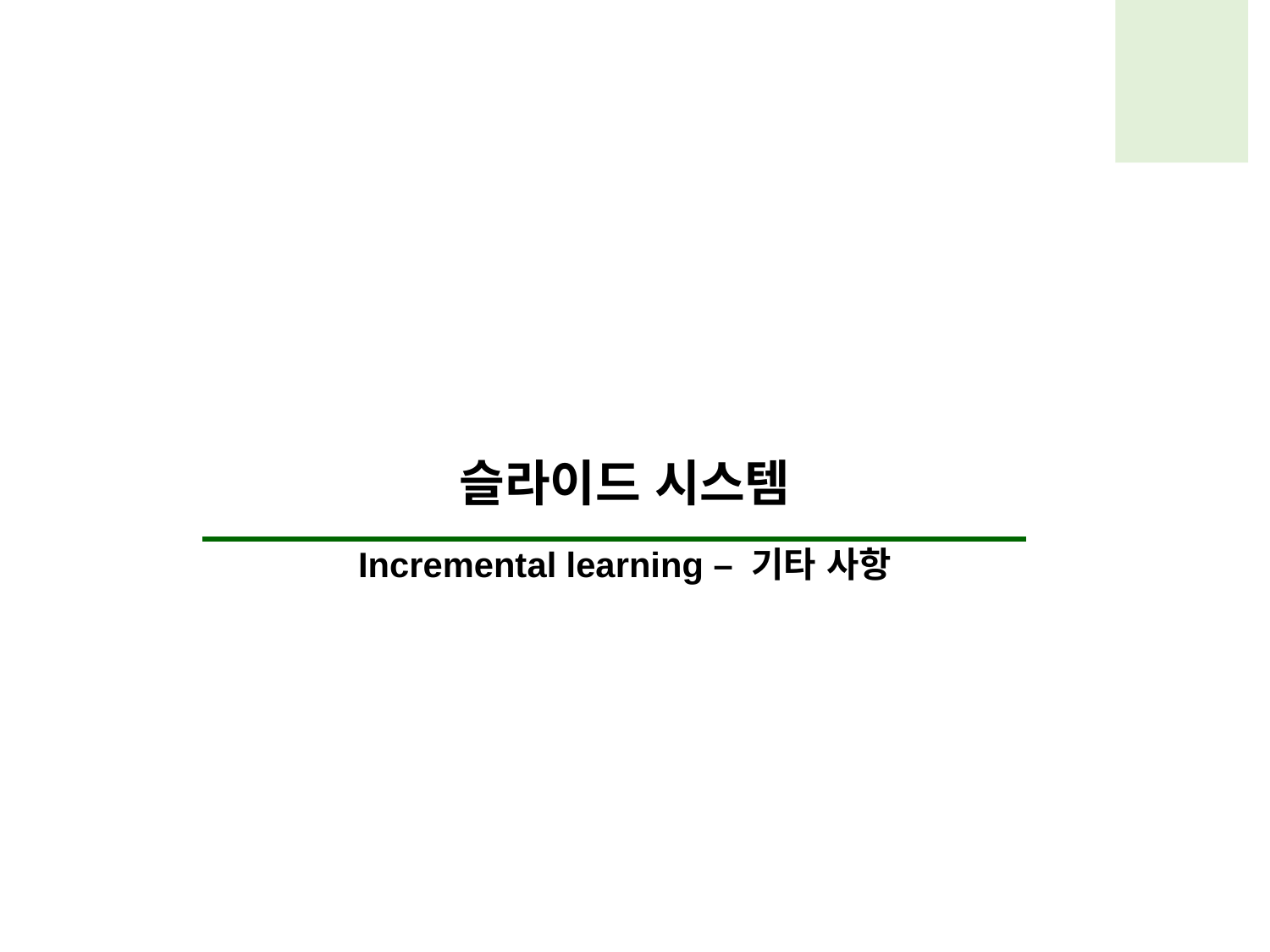

슬라이드 시스템
Incremental learning – 기타 사항